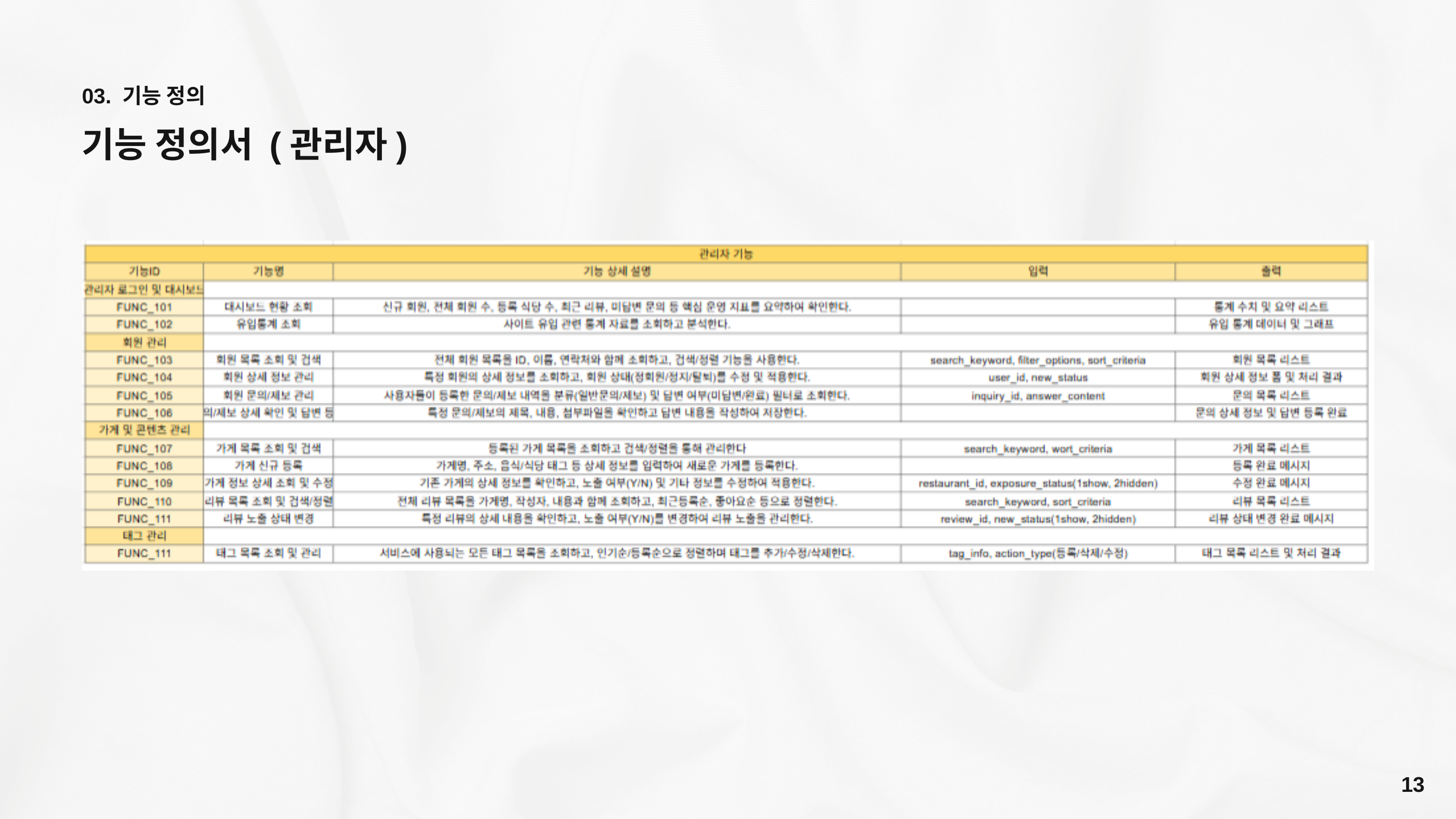

03. 기능 정의
기능 정의서 (관리자)

13